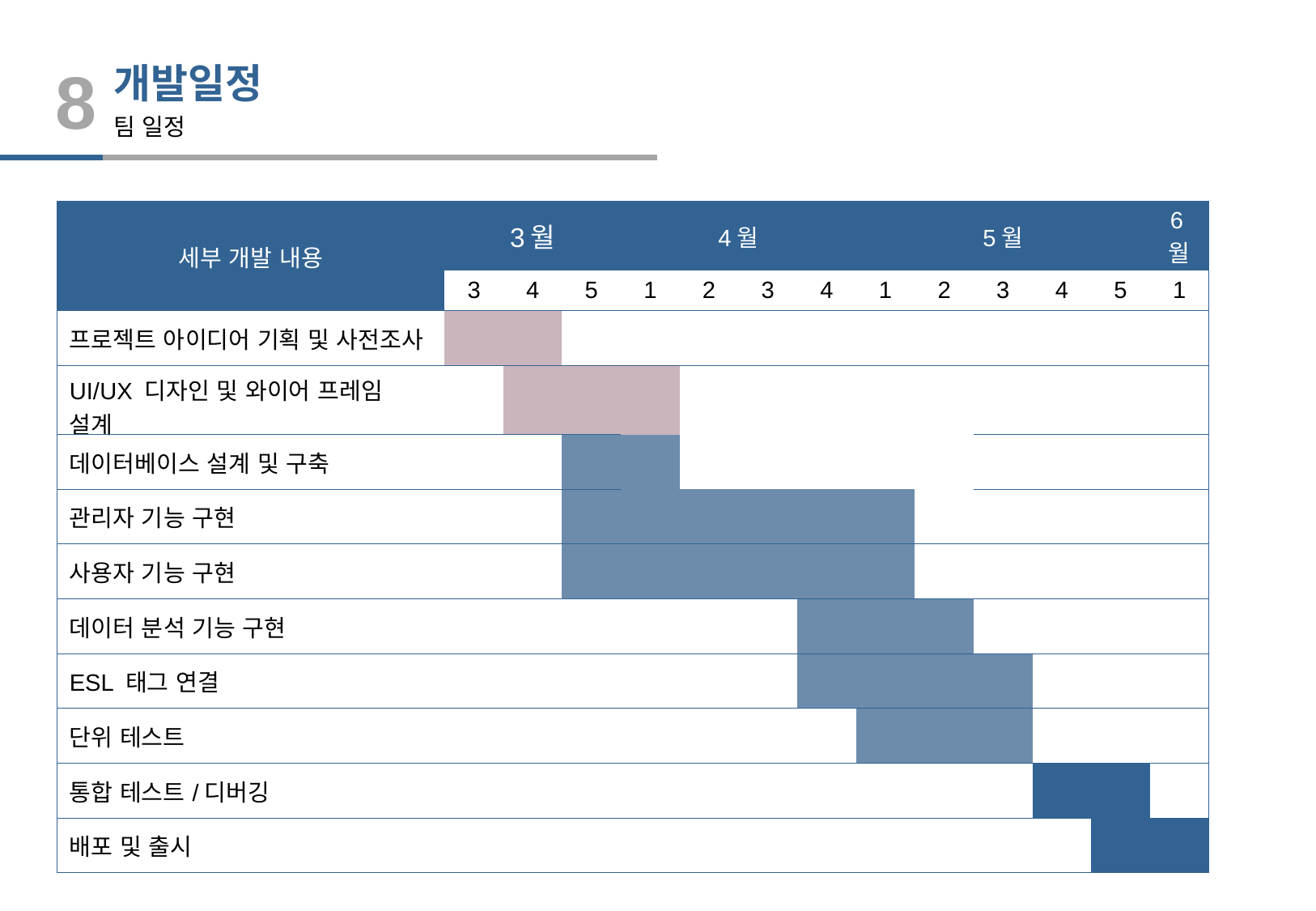

8
개발일정
팀 일정
| 세부 개발 내용 | 3월 |  |  | 4월 |  |  |  | 5월 |  |  |  |  | 6월 |
| --- | --- | --- | --- | --- | --- | --- | --- | --- | --- | --- | --- | --- | --- |
|  | 3 | 4 | 5 | 1 | 2 | 3 | 4 | 1 | 2 | 3 | 4 | 5 | 1 |
| 프로젝트 아이디어 기획 및 사전조사 |  |  |  |  |  |  |  |  |  |  |  |  |  |
| UI/UX 디자인 및 와이어 프레임 설계 |  |  |  |  |  |  |  |  |  |  |  |  |  |
| 데이터베이스 설계 및 구축 |  |  |  |  |  |  |  |  |  |  |  |  |  |
| 관리자 기능 구현 |  |  |  |  |  |  |  |  |  |  |  |  |  |
| 사용자 기능 구현 |  |  |  |  |  |  |  |  |  |  |  |  |  |
| 데이터 분석 기능 구현 |  |  |  |  |  |  |  |  |  |  |  |  |  |
| ESL 태그 연결 |  |  |  |  |  |  |  |  |  |  |  |  |  |
| 단위 테스트 |  |  |  |  |  |  |  |  |  |  |  |  |  |
| 통합 테스트/디버깅 |  |  |  |  |  |  |  |  |  |  |  |  |  |
| 배포 및 출시 |  |  |  |  |  |  |  |  |  |  |  |  |  |